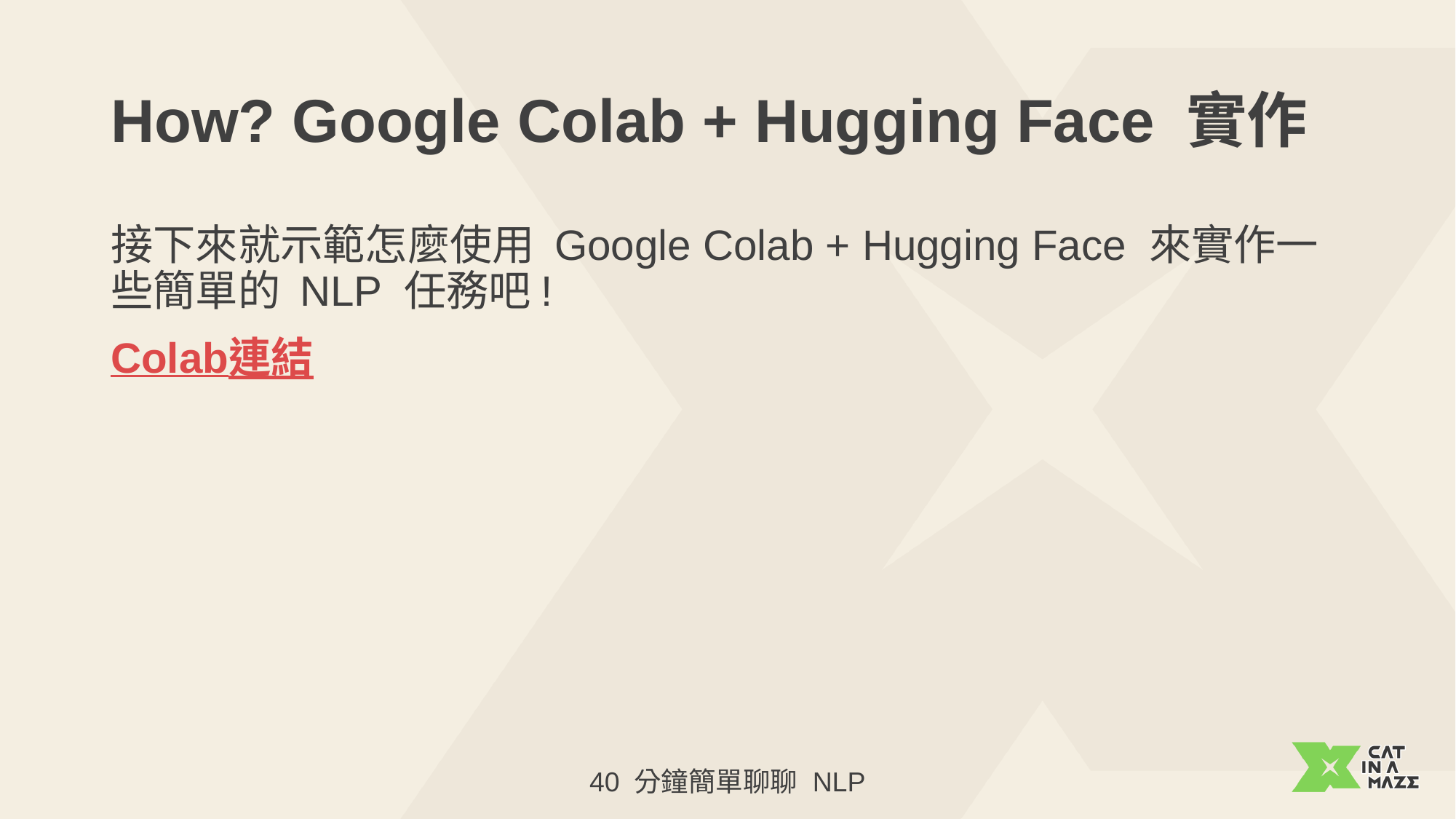

# How? Google Colab + Hugging Face 實作
接下來就示範怎麼使用 Google Colab + Hugging Face 來實作一些簡單的 NLP 任務吧!
Colab連結
40 分鐘簡單聊聊 NLP